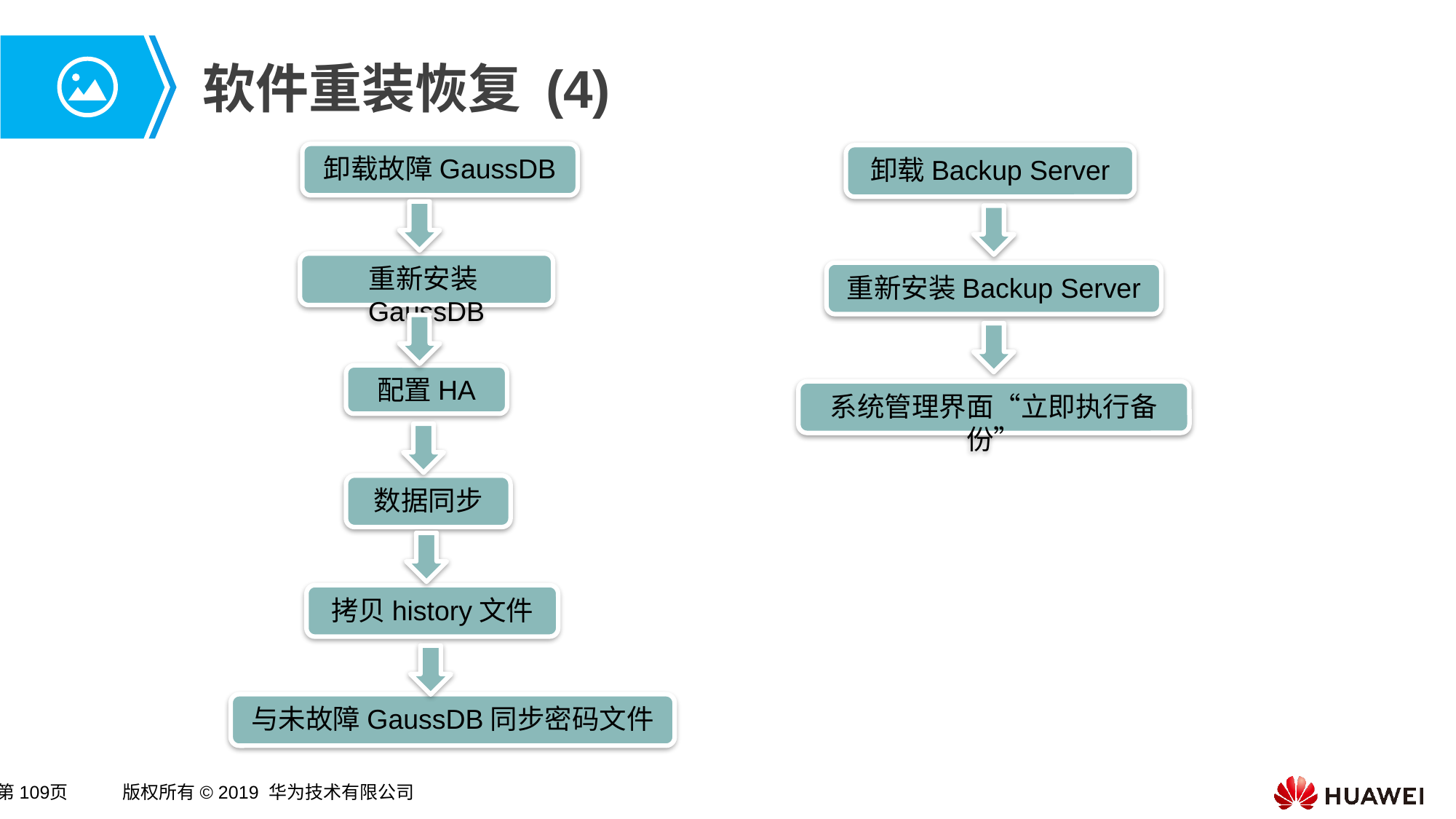

# 软件重装恢复 (4)
卸载故障GaussDB
卸载Backup Server

重新安装GaussDB
重新安装Backup Server

配置HA
系统管理界面“立即执行备份”

数据同步

拷贝history文件

与未故障GaussDB同步密码文件